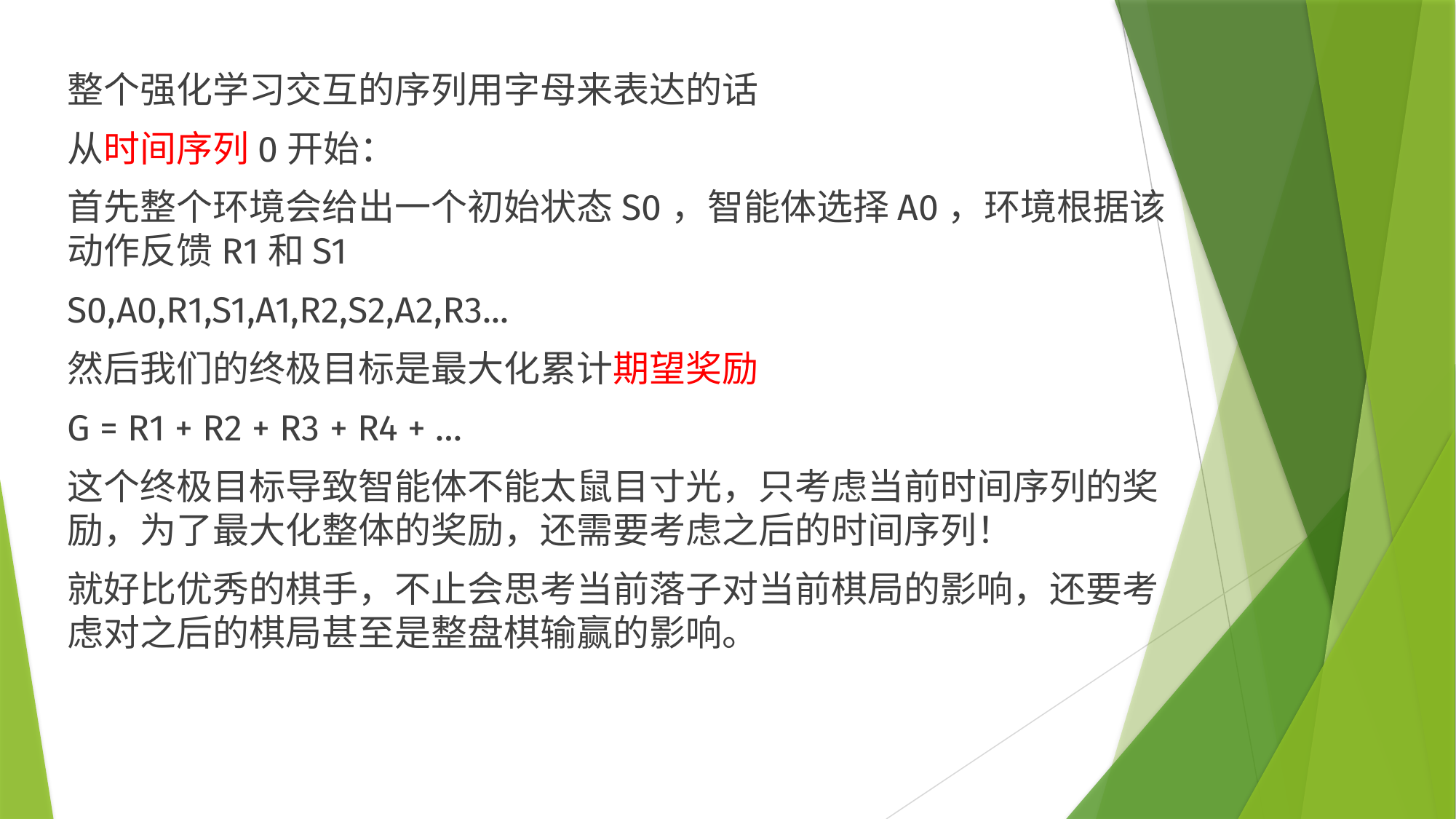

整个强化学习交互的序列用字母来表达的话
从时间序列0开始：
首先整个环境会给出一个初始状态S0，智能体选择A0，环境根据该动作反馈R1和S1
S0,A0,R1,S1,A1,R2,S2,A2,R3...
然后我们的终极目标是最大化累计期望奖励
G = R1 + R2 + R3 + R4 + …
这个终极目标导致智能体不能太鼠目寸光，只考虑当前时间序列的奖励，为了最大化整体的奖励，还需要考虑之后的时间序列！
就好比优秀的棋手，不止会思考当前落子对当前棋局的影响，还要考虑对之后的棋局甚至是整盘棋输赢的影响。